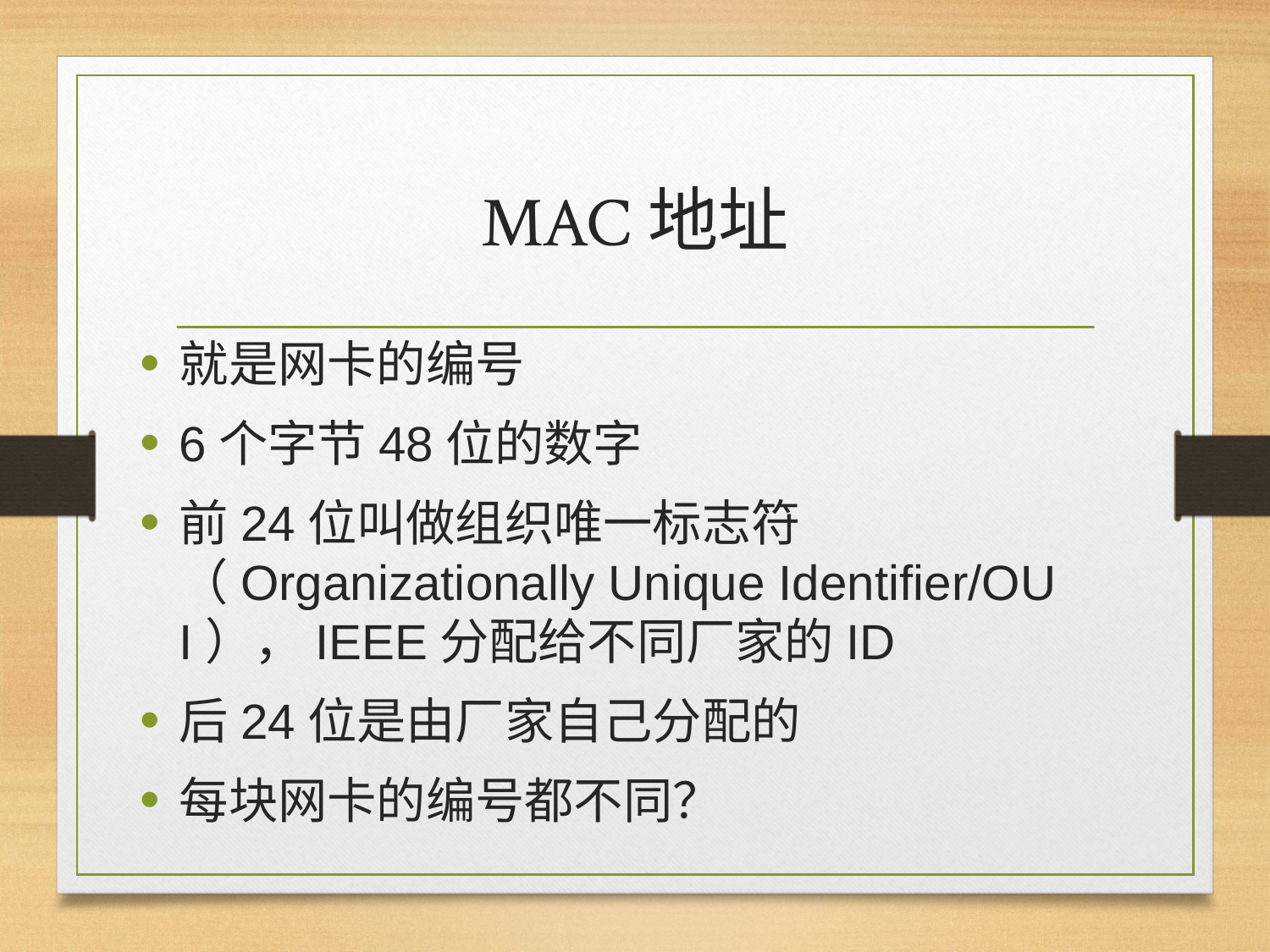

# MAC地址
就是网卡的编号
6个字节48位的数字
前24位叫做组织唯一标志符（Organizationally Unique Identifier/OUI），IEEE分配给不同厂家的ID
后24位是由厂家自己分配的
每块网卡的编号都不同？